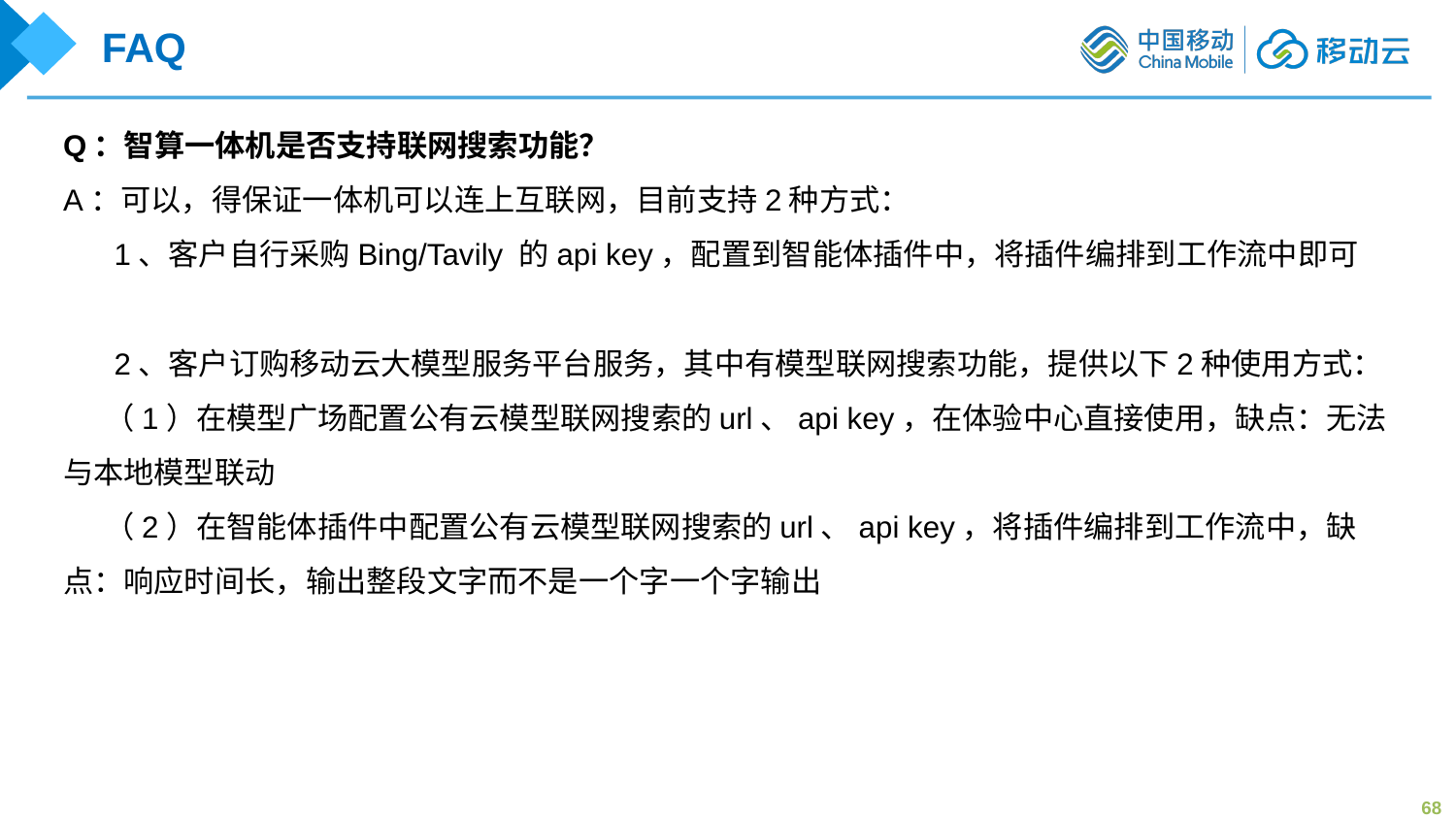

FAQ
Q：智算一体机是否支持联网搜索功能？
A：可以，得保证一体机可以连上互联网，目前支持2种方式：
      1、客户自行采购Bing/Tavily 的api key，配置到智能体插件中，将插件编排到工作流中即可

      2、客户订购移动云大模型服务平台服务，其中有模型联网搜索功能，提供以下2种使用方式：
     （1）在模型广场配置公有云模型联网搜索的url、api key，在体验中心直接使用，缺点：无法与本地模型联动
     （2）在智能体插件中配置公有云模型联网搜索的url、api key，将插件编排到工作流中，缺点：响应时间长，输出整段文字而不是一个字一个字输出